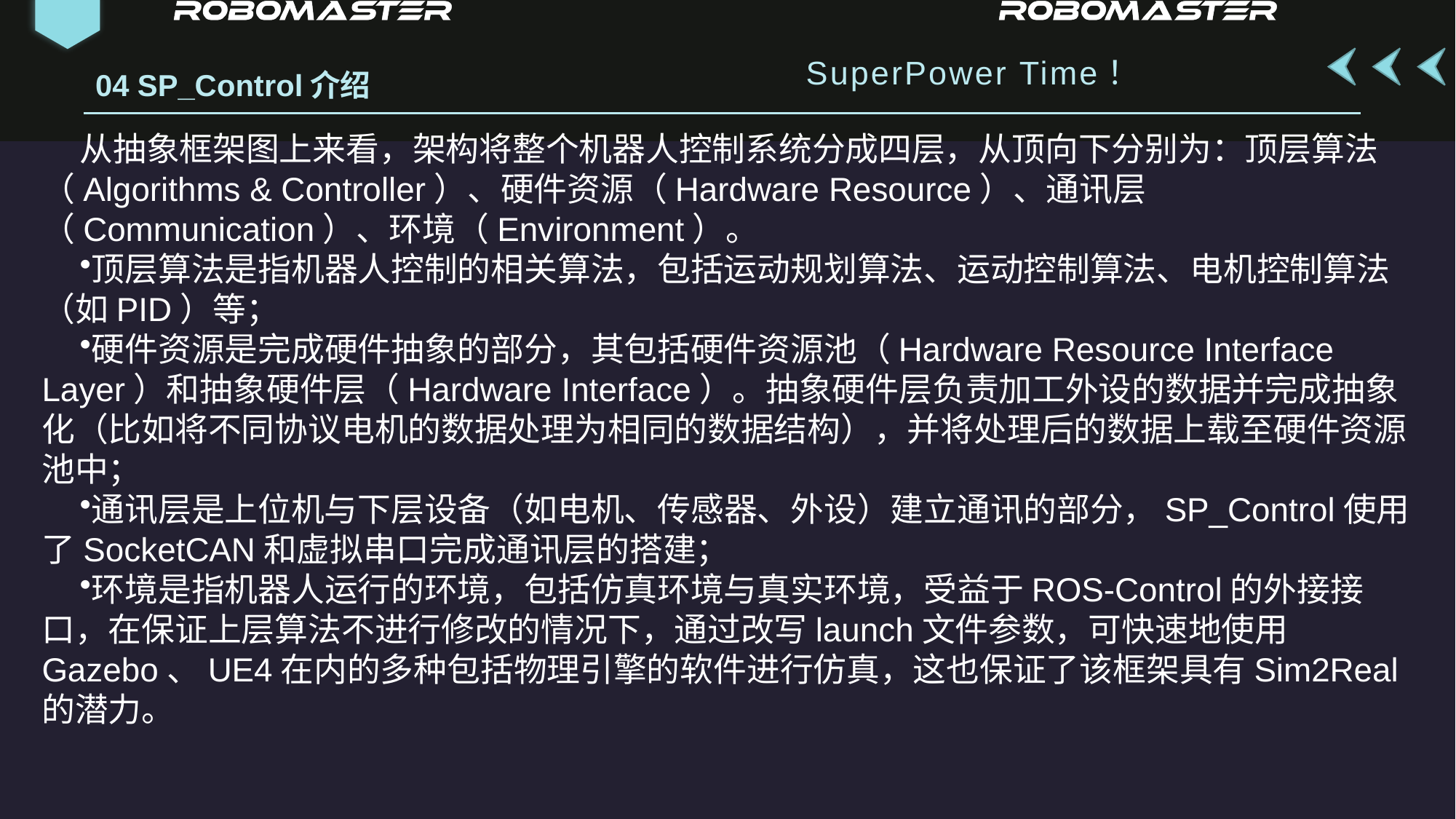

SuperPower Time！
04 SP_Control介绍
从抽象框架图上来看，架构将整个机器人控制系统分成四层，从顶向下分别为：顶层算法（Algorithms & Controller）、硬件资源（Hardware Resource）、通讯层（Communication）、环境（Environment）。
顶层算法是指机器人控制的相关算法，包括运动规划算法、运动控制算法、电机控制算法（如PID）等；
硬件资源是完成硬件抽象的部分，其包括硬件资源池（Hardware Resource Interface Layer）和抽象硬件层（Hardware Interface）。抽象硬件层负责加工外设的数据并完成抽象化（比如将不同协议电机的数据处理为相同的数据结构），并将处理后的数据上载至硬件资源池中；
通讯层是上位机与下层设备（如电机、传感器、外设）建立通讯的部分，SP_Control使用了SocketCAN和虚拟串口完成通讯层的搭建；
环境是指机器人运行的环境，包括仿真环境与真实环境，受益于ROS-Control的外接接口，在保证上层算法不进行修改的情况下，通过改写launch文件参数，可快速地使用Gazebo、UE4在内的多种包括物理引擎的软件进行仿真，这也保证了该框架具有Sim2Real的潜力。